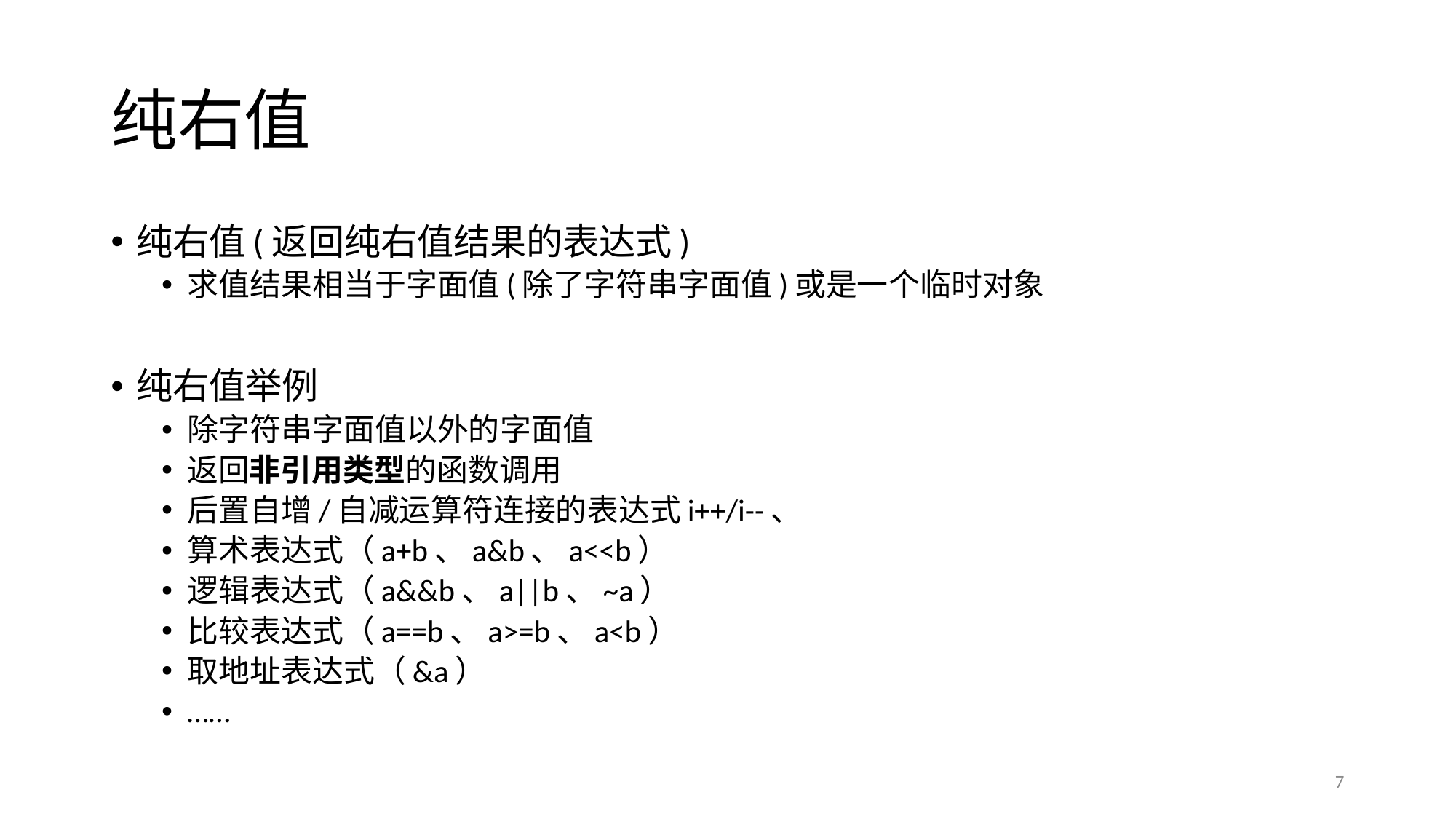

# 纯右值
纯右值(返回纯右值结果的表达式)
求值结果相当于字面值(除了字符串字面值)或是一个临时对象

纯右值举例
除字符串字面值以外的字面值
返回非引用类型的函数调用
后置自增/自减运算符连接的表达式i++/i--、
算术表达式（a+b、a&b、a<<b）
逻辑表达式（a&&b、a||b、~a）
比较表达式（a==b、a>=b、a<b）
取地址表达式（&a）
……
7